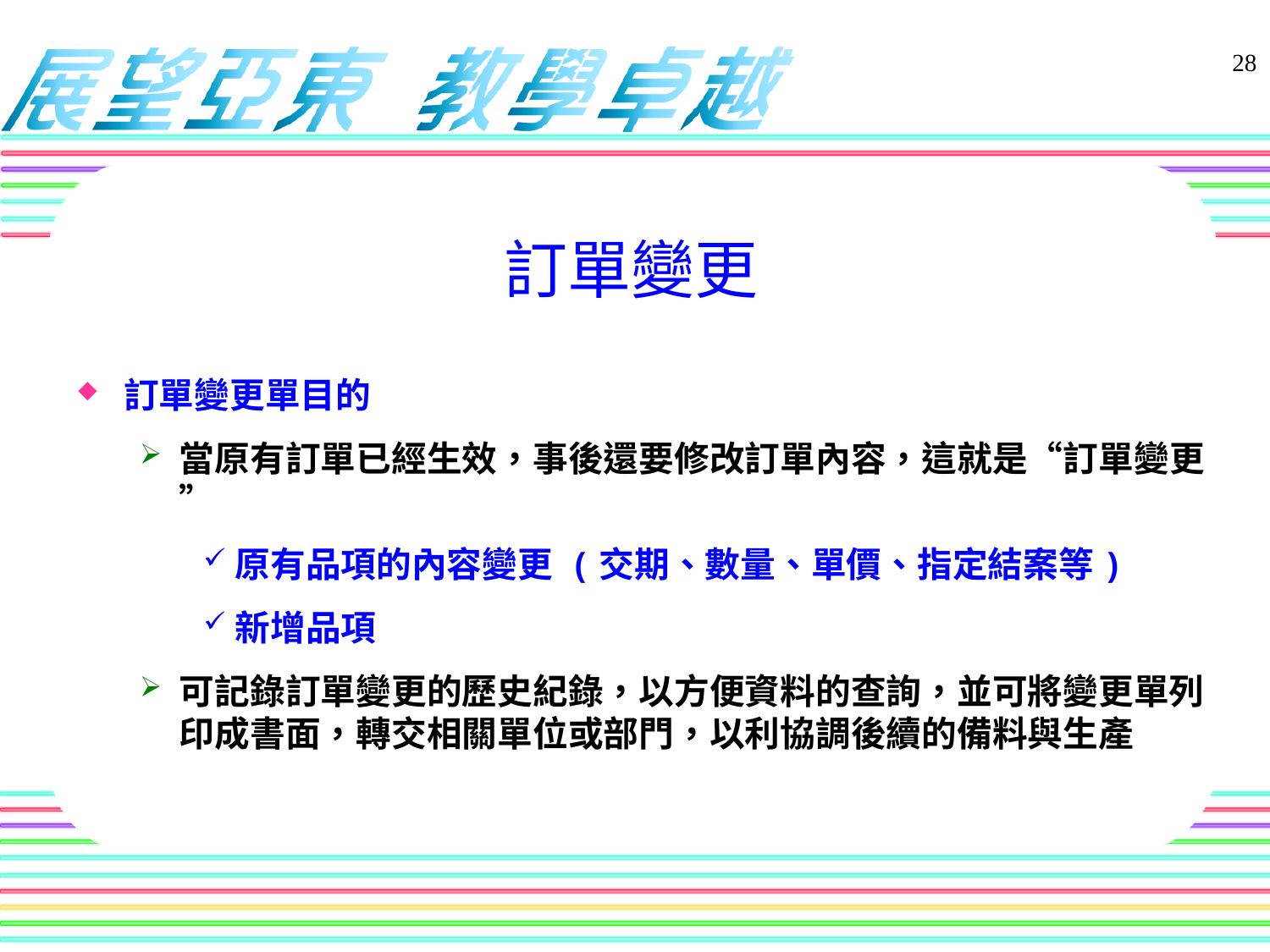

28
# 訂單變更
訂單變更單目的
當原有訂單已經生效，事後還要修改訂單內容，這就是“訂單變更”
原有品項的內容變更 (交期、數量、單價、指定結案等)
新增品項
可記錄訂單變更的歷史紀錄，以方便資料的查詢，並可將變更單列印成書面，轉交相關單位或部門，以利協調後續的備料與生產